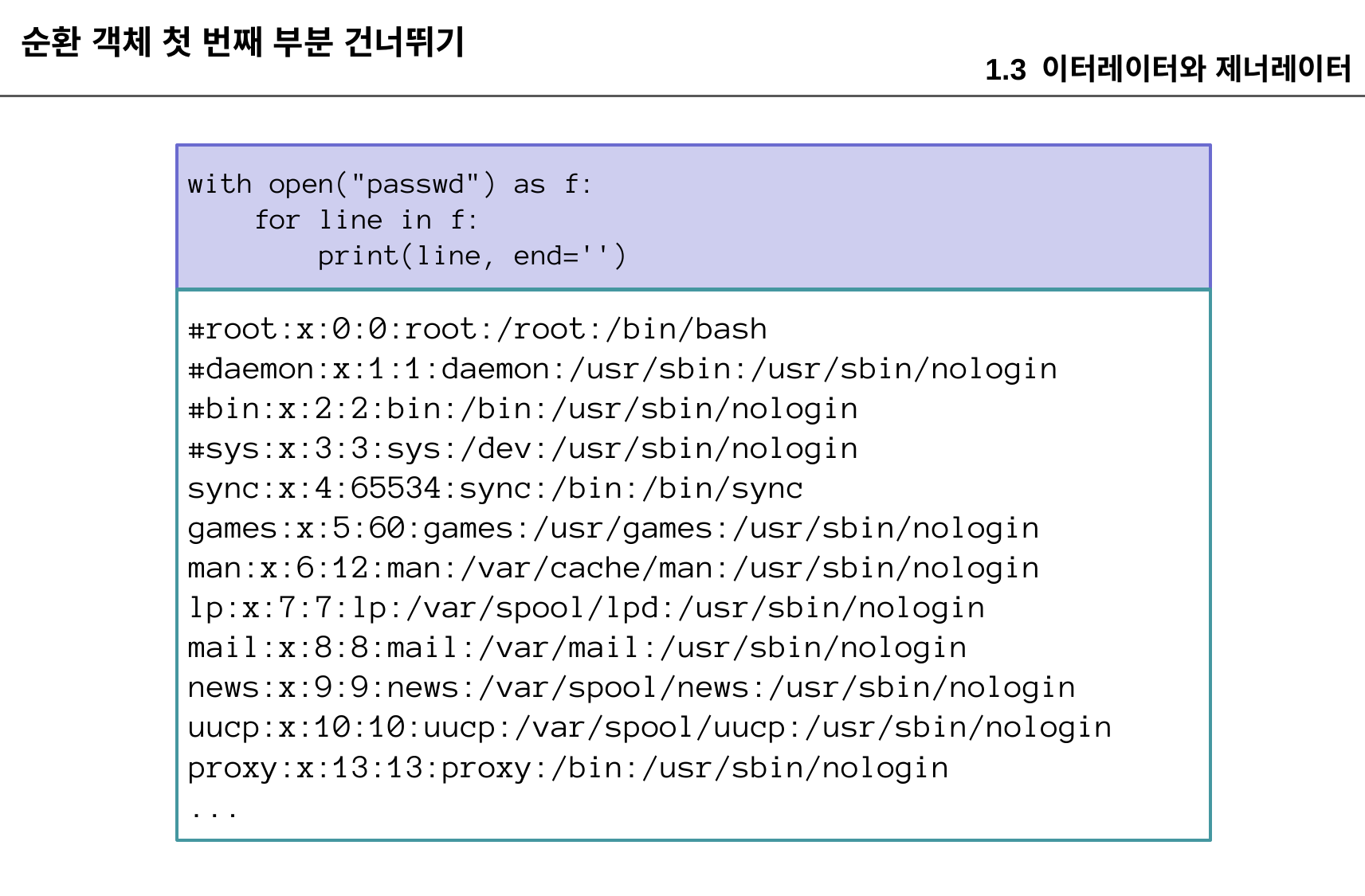

순환 객체 첫 번째 부분 건너뛰기
1.3 이터레이터와 제너레이터
with open("passwd") as f:
    for line in f:
        print(line, end='')
#root:x:0:0:root:/root:/bin/bash
#daemon:x:1:1:daemon:/usr/sbin:/usr/sbin/nologin
#bin:x:2:2:bin:/bin:/usr/sbin/nologin
#sys:x:3:3:sys:/dev:/usr/sbin/nologin
sync:x:4:65534:sync:/bin:/bin/sync
games:x:5:60:games:/usr/games:/usr/sbin/nologin
man:x:6:12:man:/var/cache/man:/usr/sbin/nologin
lp:x:7:7:lp:/var/spool/lpd:/usr/sbin/nologin
mail:x:8:8:mail:/var/mail:/usr/sbin/nologin
news:x:9:9:news:/var/spool/news:/usr/sbin/nologin
uucp:x:10:10:uucp:/var/spool/uucp:/usr/sbin/nologin
proxy:x:13:13:proxy:/bin:/usr/sbin/nologin
...